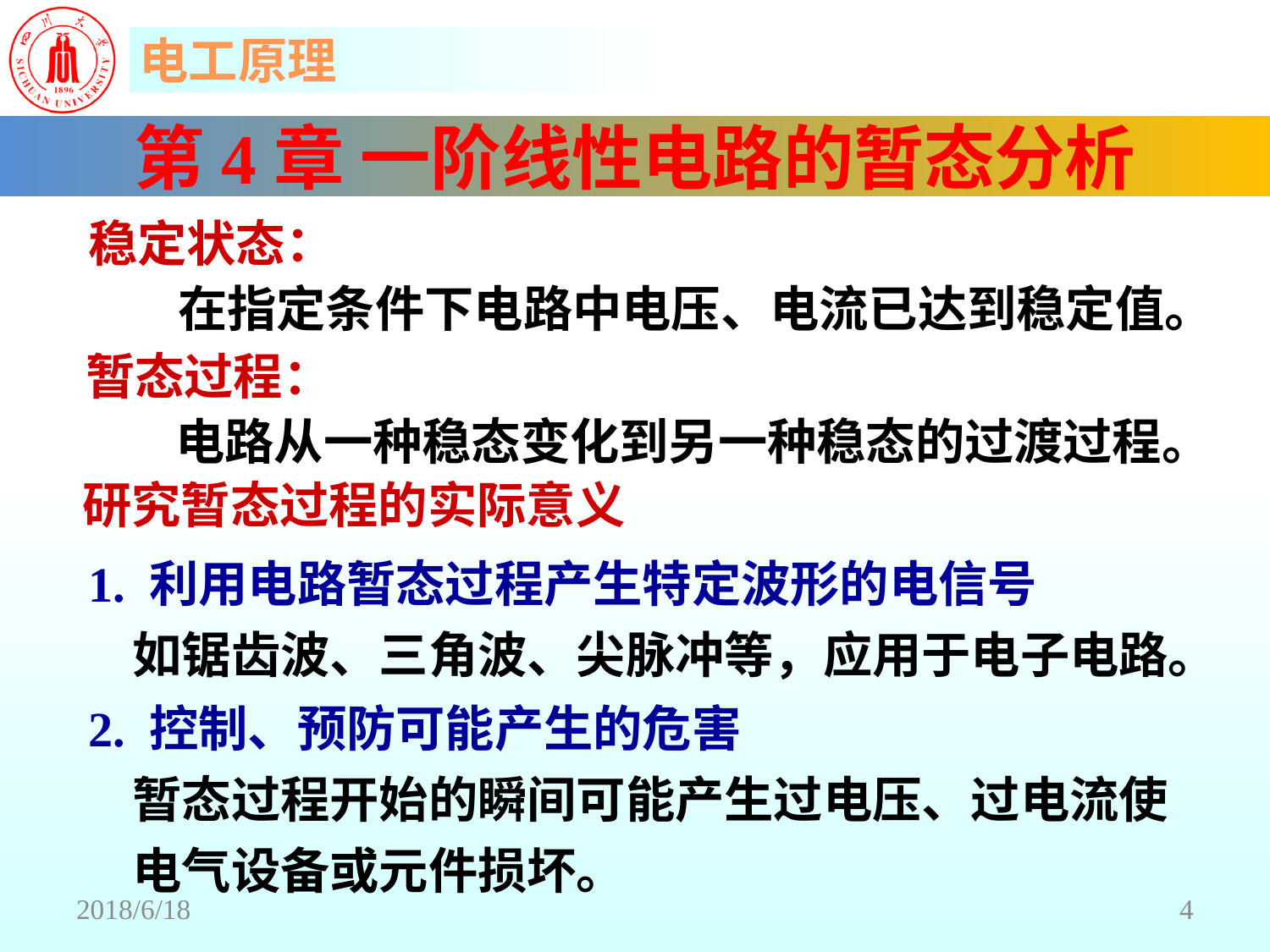

第4章 一阶线性电路的暂态分析
 稳定状态：
         在指定条件下电路中电压、电流已达到稳定值。
   暂态过程：
           电路从一种稳态变化到另一种稳态的过渡过程。
研究暂态过程的实际意义
 1. 利用电路暂态过程产生特定波形的电信号
    如锯齿波、三角波、尖脉冲等，应用于电子电路。
 2. 控制、预防可能产生的危害
    暂态过程开始的瞬间可能产生过电压、过电流使
    电气设备或元件损坏。
2018/6/18
4